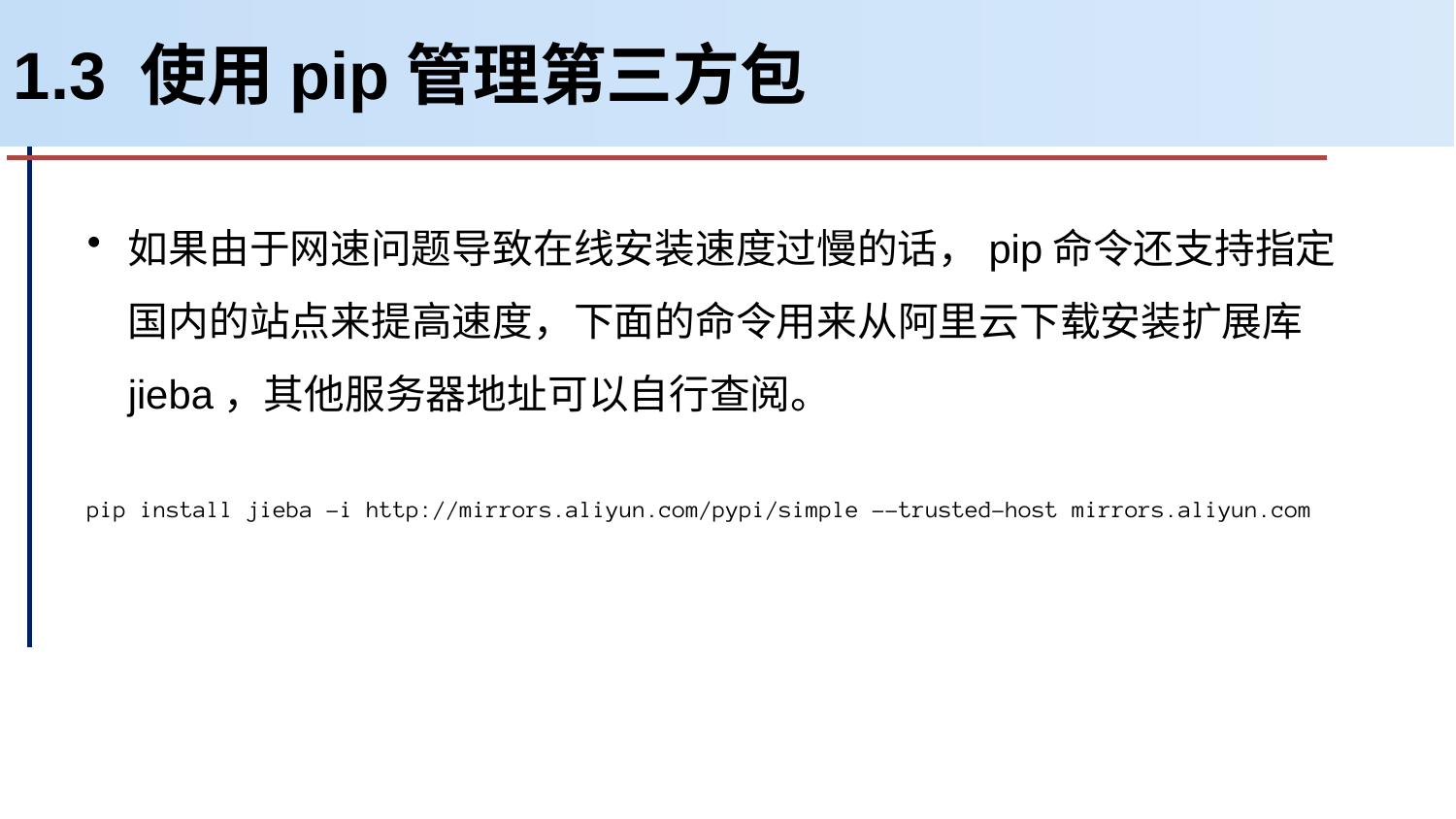

# 1.3 使用pip管理第三方包
如果由于网速问题导致在线安装速度过慢的话，pip命令还支持指定国内的站点来提高速度，下面的命令用来从阿里云下载安装扩展库jieba，其他服务器地址可以自行查阅。

pip install jieba -i http://mirrors.aliyun.com/pypi/simple --trusted-host mirrors.aliyun.com